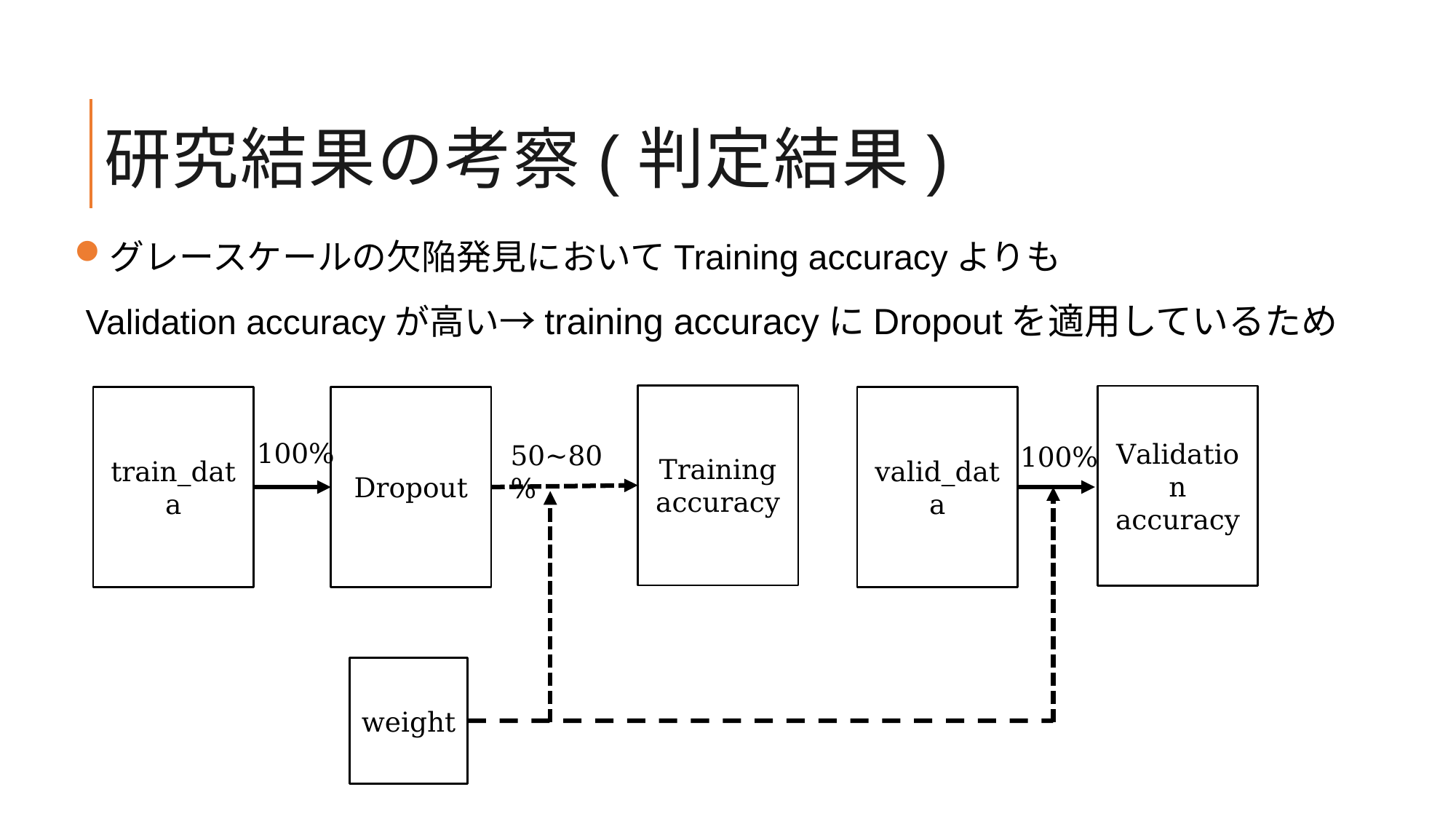

# 研究結果の考察(判定結果)
グレースケールの欠陥発見においてTraining accuracyよりも
Validation accuracyが高い→training accuracyにDropoutを適用しているため
Training accuracy
Validation accuracy
valid_data
train_data
Dropout
100%
50~80%
100%
weight